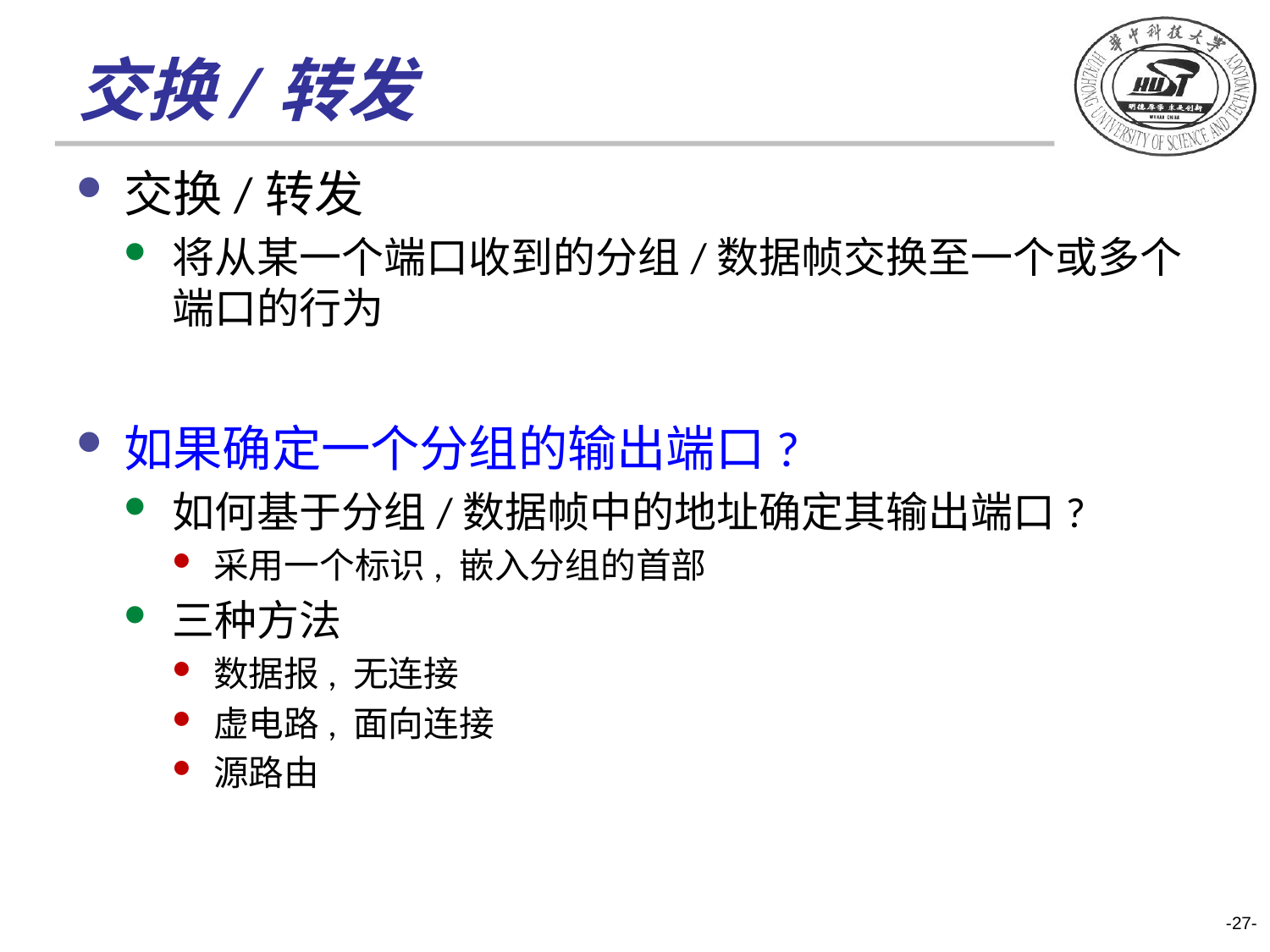

# 交换/转发
交换/转发
将从某一个端口收到的分组/数据帧交换至一个或多个端口的行为

如果确定一个分组的输出端口?
如何基于分组/数据帧中的地址确定其输出端口?
采用一个标识, 嵌入分组的首部
三种方法
数据报, 无连接
虚电路, 面向连接
源路由

-27-